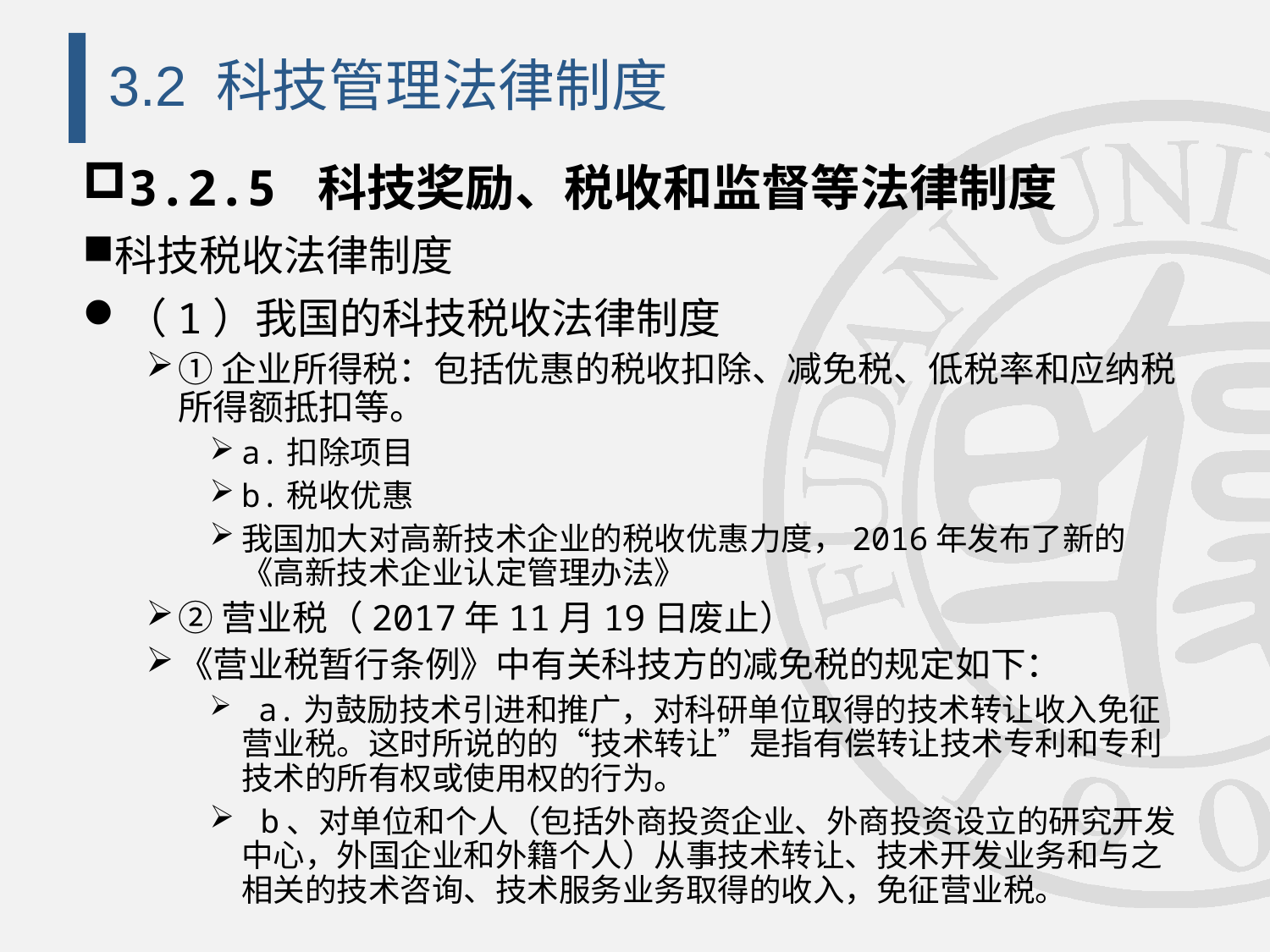

# 3.2 科技管理法律制度
3.2.5 科技奖励、税收和监督等法律制度
科技税收法律制度
（1）我国的科技税收法律制度
①企业所得税：包括优惠的税收扣除、减免税、低税率和应纳税所得额抵扣等。
a.扣除项目
b.税收优惠
我国加大对高新技术企业的税收优惠力度，2016年发布了新的《高新技术企业认定管理办法》
②营业税（2017年11月19日废止）
《营业税暂行条例》中有关科技方的减免税的规定如下：
 a.为鼓励技术引进和推广，对科研单位取得的技术转让收入免征营业税。这时所说的的“技术转让”是指有偿转让技术专利和专利技术的所有权或使用权的行为。
 b、对单位和个人（包括外商投资企业、外商投资设立的研究开发中心，外国企业和外籍个人）从事技术转让、技术开发业务和与之相关的技术咨询、技术服务业务取得的收入，免征营业税。